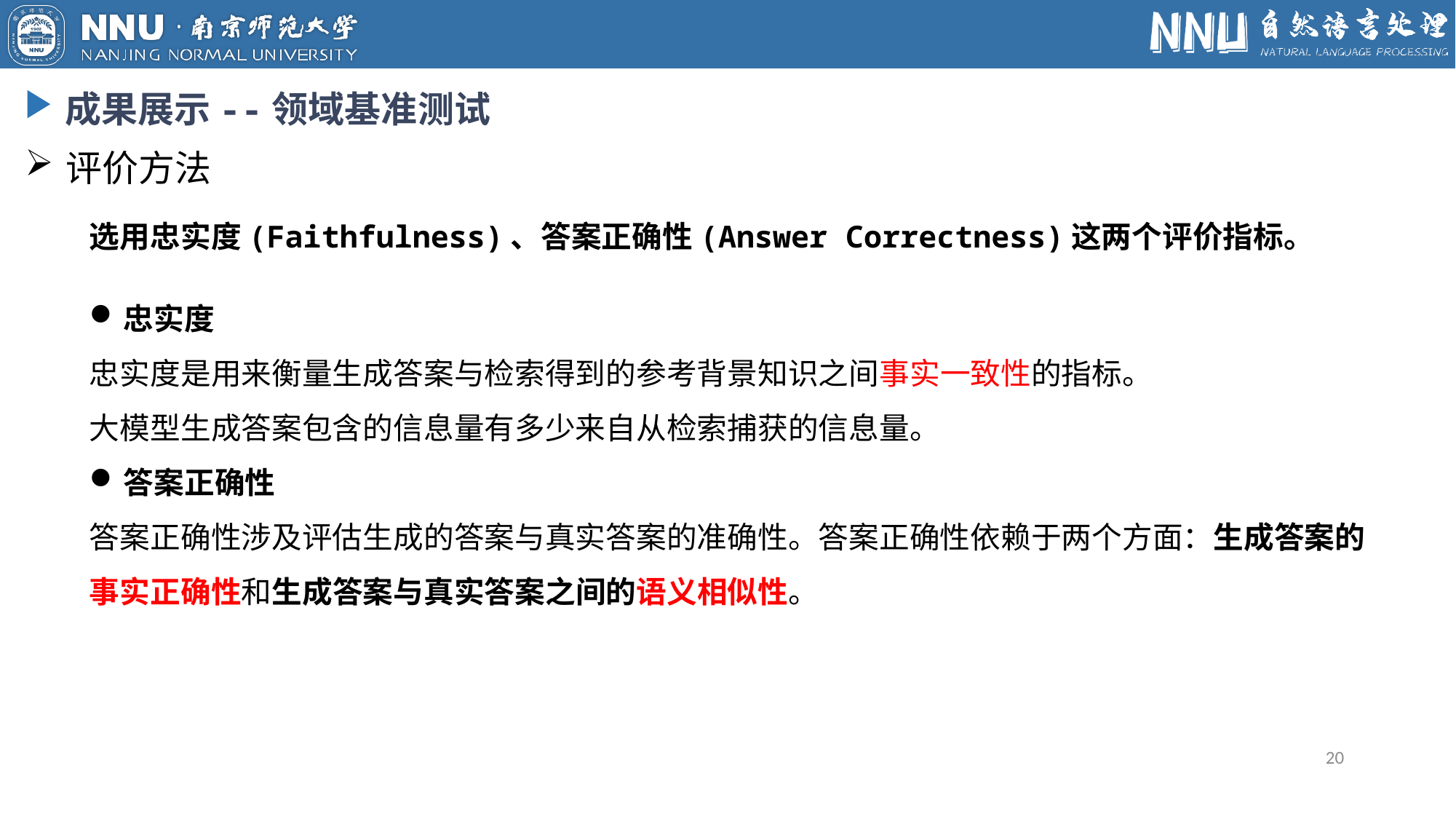

成果展示--领域基准测试

评价方法
选用忠实度(Faithfulness)、答案正确性(Answer Correctness)这两个评价指标。
忠实度
忠实度是用来衡量生成答案与检索得到的参考背景知识之间事实一致性的指标。
大模型生成答案包含的信息量有多少来自从检索捕获的信息量。
答案正确性
答案正确性涉及评估生成的答案与真实答案的准确性。答案正确性依赖于两个方面：生成答案的事实正确性和生成答案与真实答案之间的语义相似性。
20